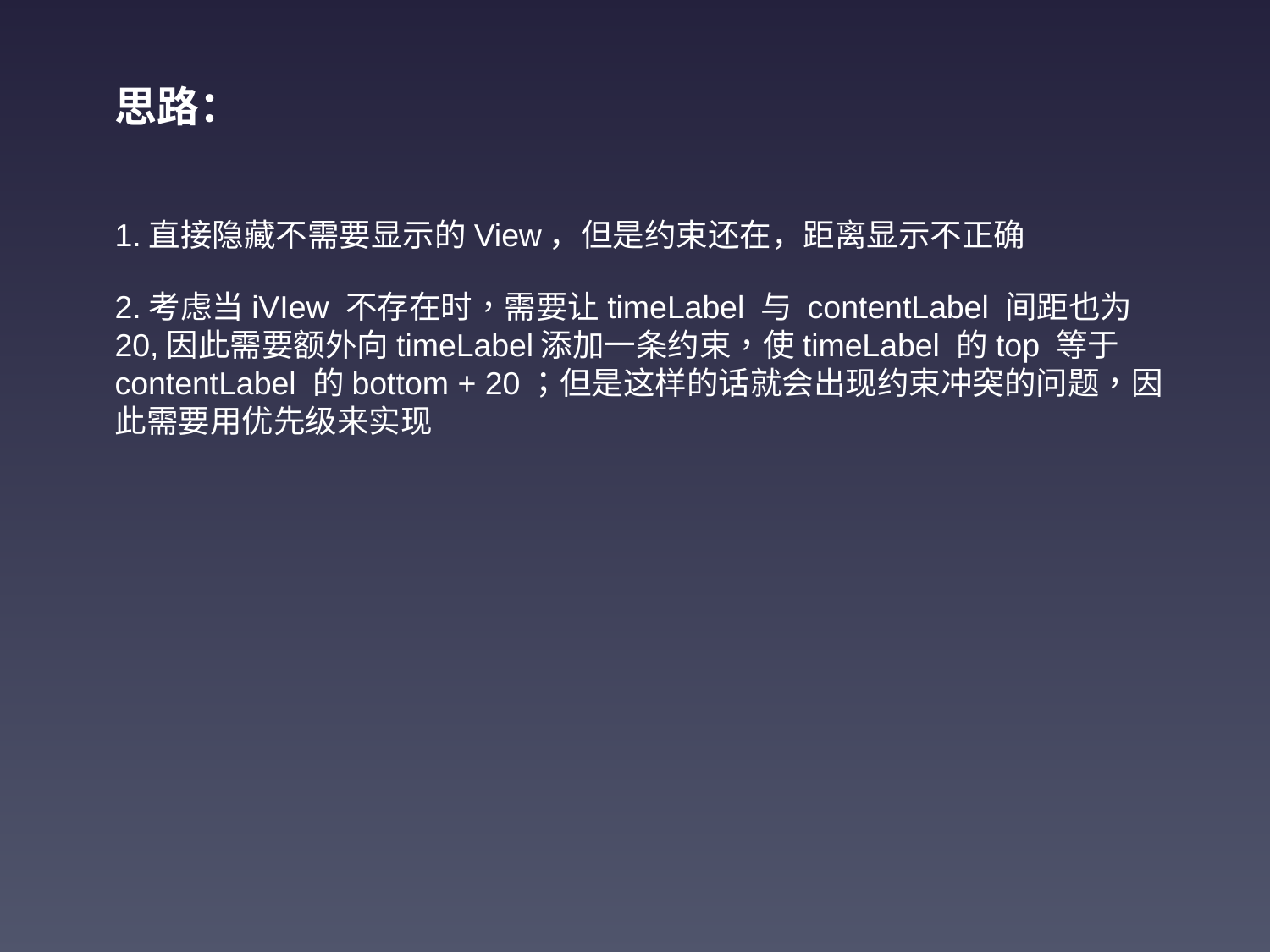

思路：
1.直接隐藏不需要显示的View，但是约束还在，距离显示不正确
2.考虑当iVIew 不存在时，需要让timeLabel 与 contentLabel 间距也为20,因此需要额外向timeLabel添加一条约束，使timeLabel 的top 等于 contentLabel 的bottom + 20；但是这样的话就会出现约束冲突的问题，因此需要用优先级来实现